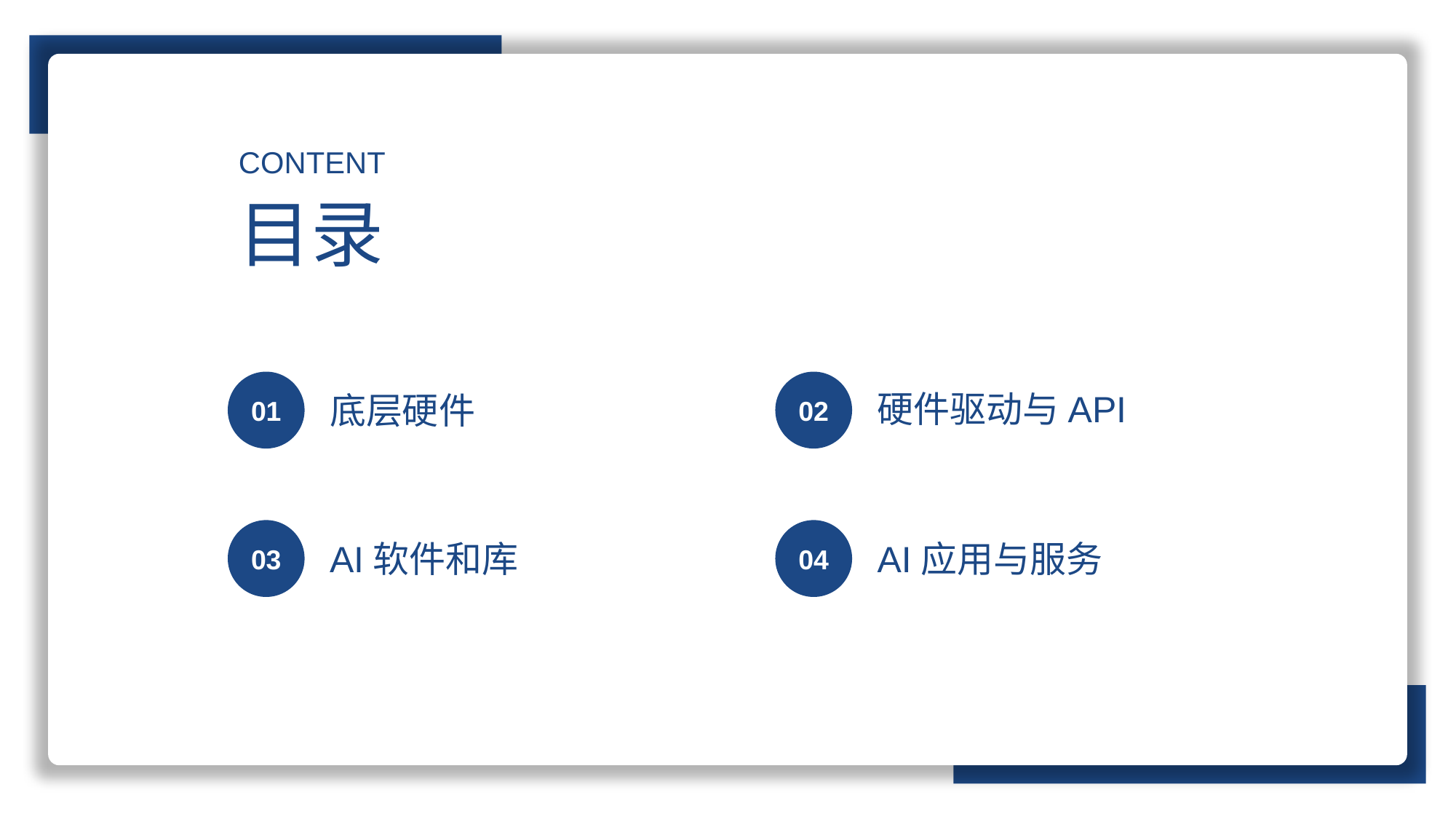

CONTENT
目录
01
02
硬件驱动与API
底层硬件
03
04
AI软件和库
AI应用与服务